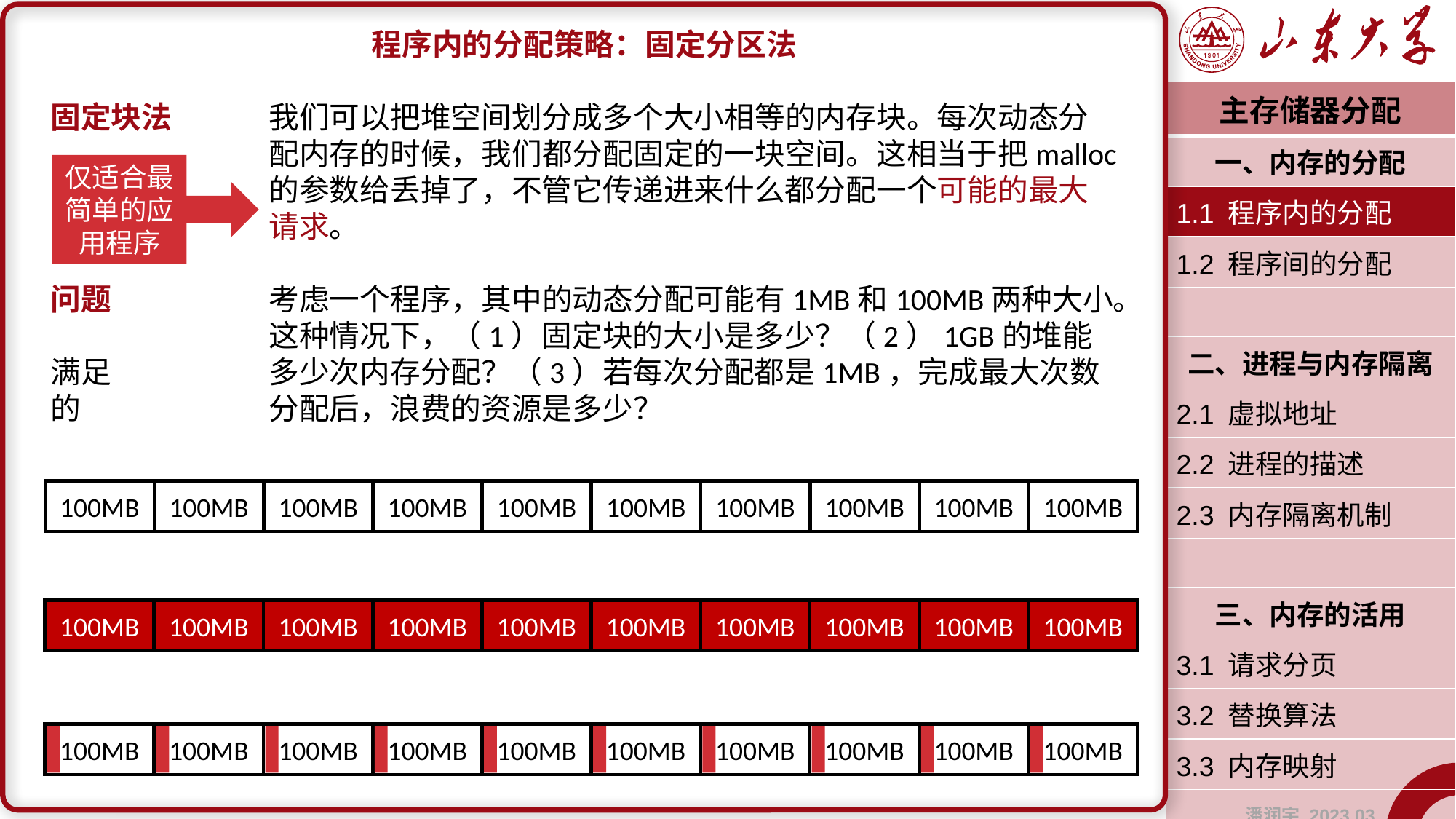

程序内的分配策略：固定分区法

固定块法	我们可以把堆空间划分成多个大小相等的内存块。每次动态分		配内存的时候，我们都分配固定的一块空间。这相当于把malloc		的参数给丢掉了，不管它传递进来什么都分配一个可能的最大		请求。

问题		考虑一个程序，其中的动态分配可能有1MB和100MB两种大小。		这种情况下，（1）固定块的大小是多少？（2）1GB的堆能满足		多少次内存分配？（3）若每次分配都是1MB，完成最大次数的		分配后，浪费的资源是多少？
| 主存储器分配 |
| --- |
| 一、内存的分配 |
| 1.1 程序内的分配 |
| 1.2 程序间的分配 |
|  |
| 二、进程与内存隔离 |
| 2.1 虚拟地址 |
| 2.2 进程的描述 |
| 2.3 内存隔离机制 |
|  |
| 三、内存的活用 |
| 3.1 请求分页 |
| 3.2 替换算法 |
| 3.3 内存映射 |
| 潘润宇 2023.03 |
仅适合最简单的应用程序
100MB
100MB
100MB
100MB
100MB
100MB
100MB
100MB
100MB
100MB
100MB
100MB
100MB
100MB
100MB
100MB
100MB
100MB
100MB
100MB
100MB
100MB
100MB
100MB
100MB
100MB
100MB
100MB
100MB
100MB